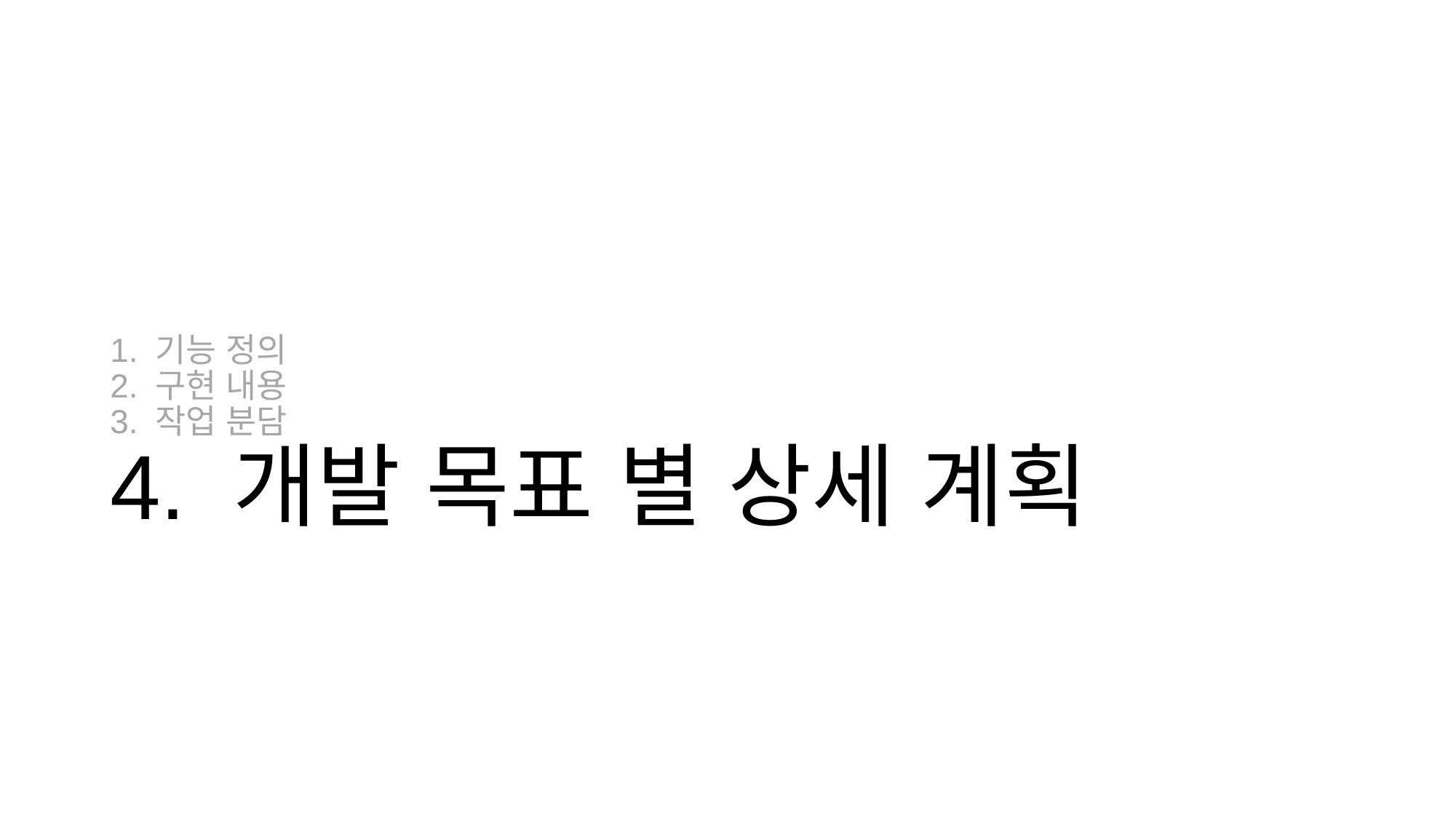

# 1. 기능 정의 2. 구현 내용 3. 작업 분담 4. 개발 목표 별 상세 계획